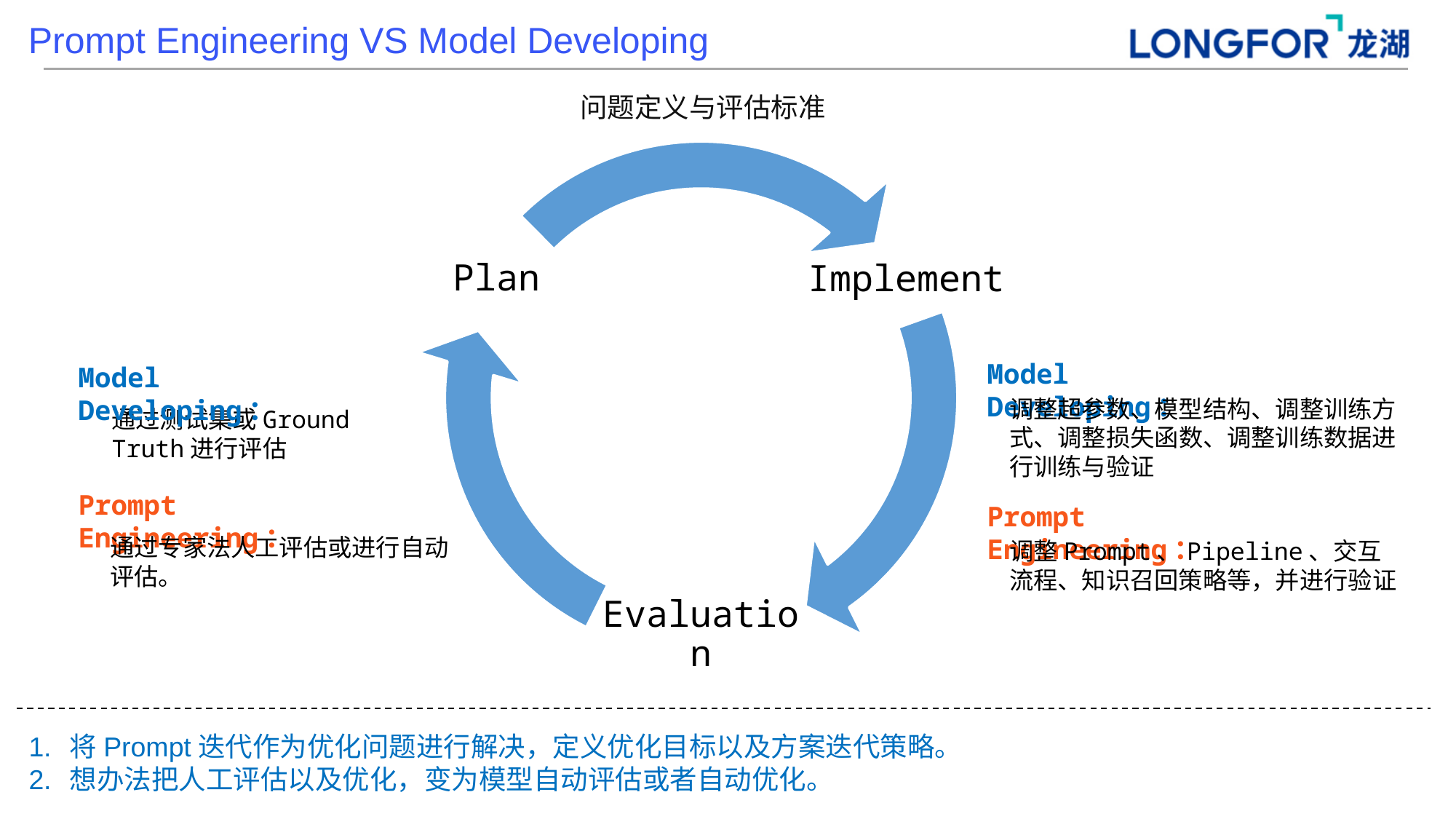

Prompt Engineering VS Model Developing
Implement
Evaluation
Plan
问题定义与评估标准
Model Developing：
Model Developing：
调整超参数、模型结构、调整训练方式、调整损失函数、调整训练数据进行训练与验证
通过测试集或Ground Truth进行评估
Prompt Engineering：
Prompt Engineering：
通过专家法人工评估或进行自动评估。
调整Prompt、Pipeline、交互流程、知识召回策略等，并进行验证
将Prompt迭代作为优化问题进行解决，定义优化目标以及方案迭代策略。
想办法把人工评估以及优化，变为模型自动评估或者自动优化。